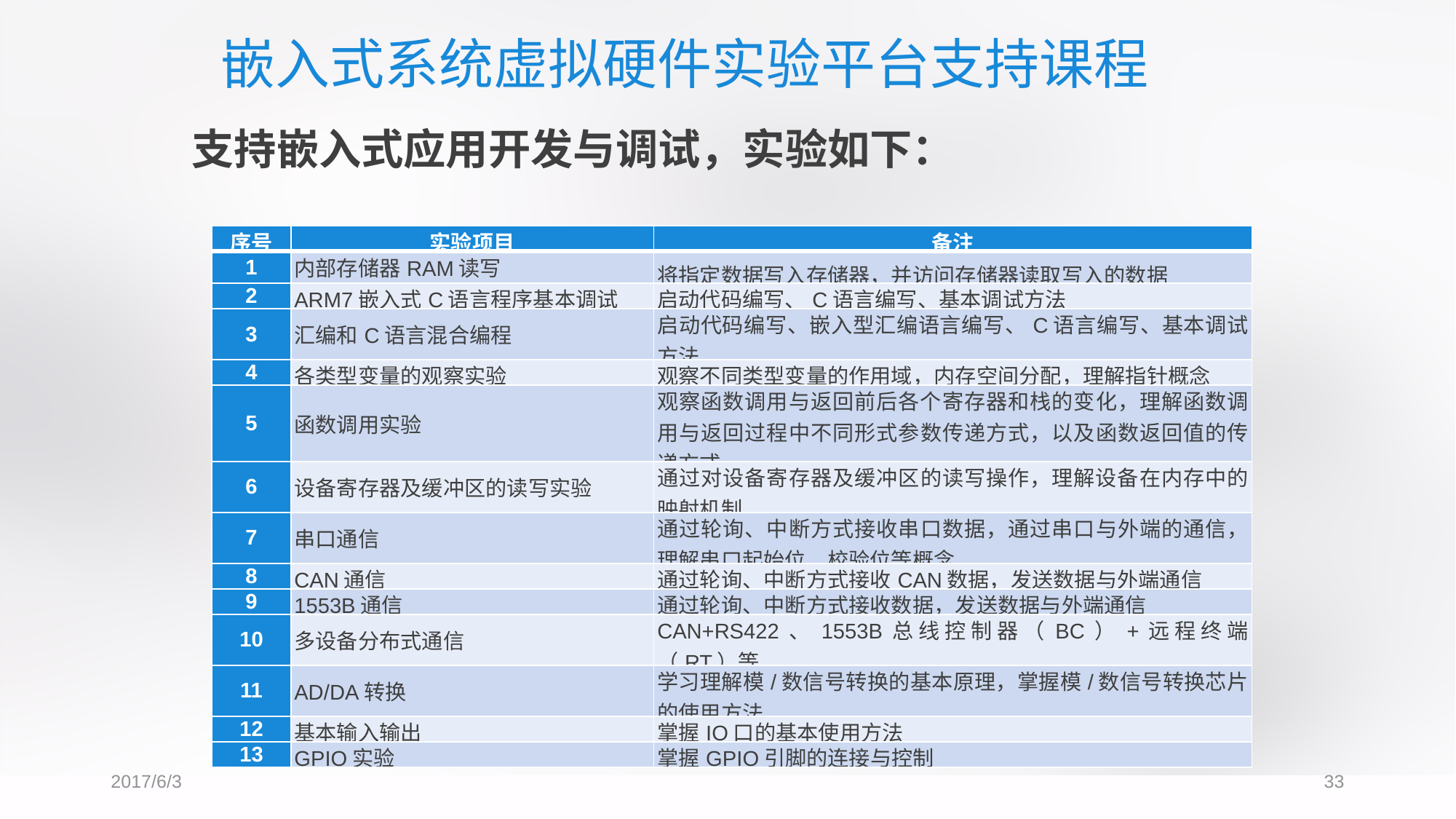

嵌入式系统虚拟硬件实验平台支持课程
支持嵌入式应用开发与调试，实验如下：
| 序号 | 实验项目 | 备注 |
| --- | --- | --- |
| 1 | 内部存储器RAM读写 | 将指定数据写入存储器，并访问存储器读取写入的数据 |
| 2 | ARM7嵌入式C语言程序基本调试 | 启动代码编写、C语言编写、基本调试方法 |
| 3 | 汇编和C语言混合编程 | 启动代码编写、嵌入型汇编语言编写、C语言编写、基本调试方法 |
| 4 | 各类型变量的观察实验 | 观察不同类型变量的作用域，内存空间分配，理解指针概念 |
| 5 | 函数调用实验 | 观察函数调用与返回前后各个寄存器和栈的变化，理解函数调用与返回过程中不同形式参数传递方式，以及函数返回值的传递方式 |
| 6 | 设备寄存器及缓冲区的读写实验 | 通过对设备寄存器及缓冲区的读写操作，理解设备在内存中的映射机制 |
| 7 | 串口通信 | 通过轮询、中断方式接收串口数据，通过串口与外端的通信，理解串口起始位、校验位等概念 |
| 8 | CAN通信 | 通过轮询、中断方式接收CAN数据，发送数据与外端通信 |
| 9 | 1553B通信 | 通过轮询、中断方式接收数据，发送数据与外端通信 |
| 10 | 多设备分布式通信 | CAN+RS422、1553B总线控制器（BC）+远程终端（RT）等 |
| 11 | AD/DA转换 | 学习理解模/数信号转换的基本原理，掌握模/数信号转换芯片的使用方法 |
| 12 | 基本输入输出 | 掌握IO口的基本使用方法 |
| 13 | GPIO实验 | 掌握GPIO引脚的连接与控制 |
2017/6/3
33